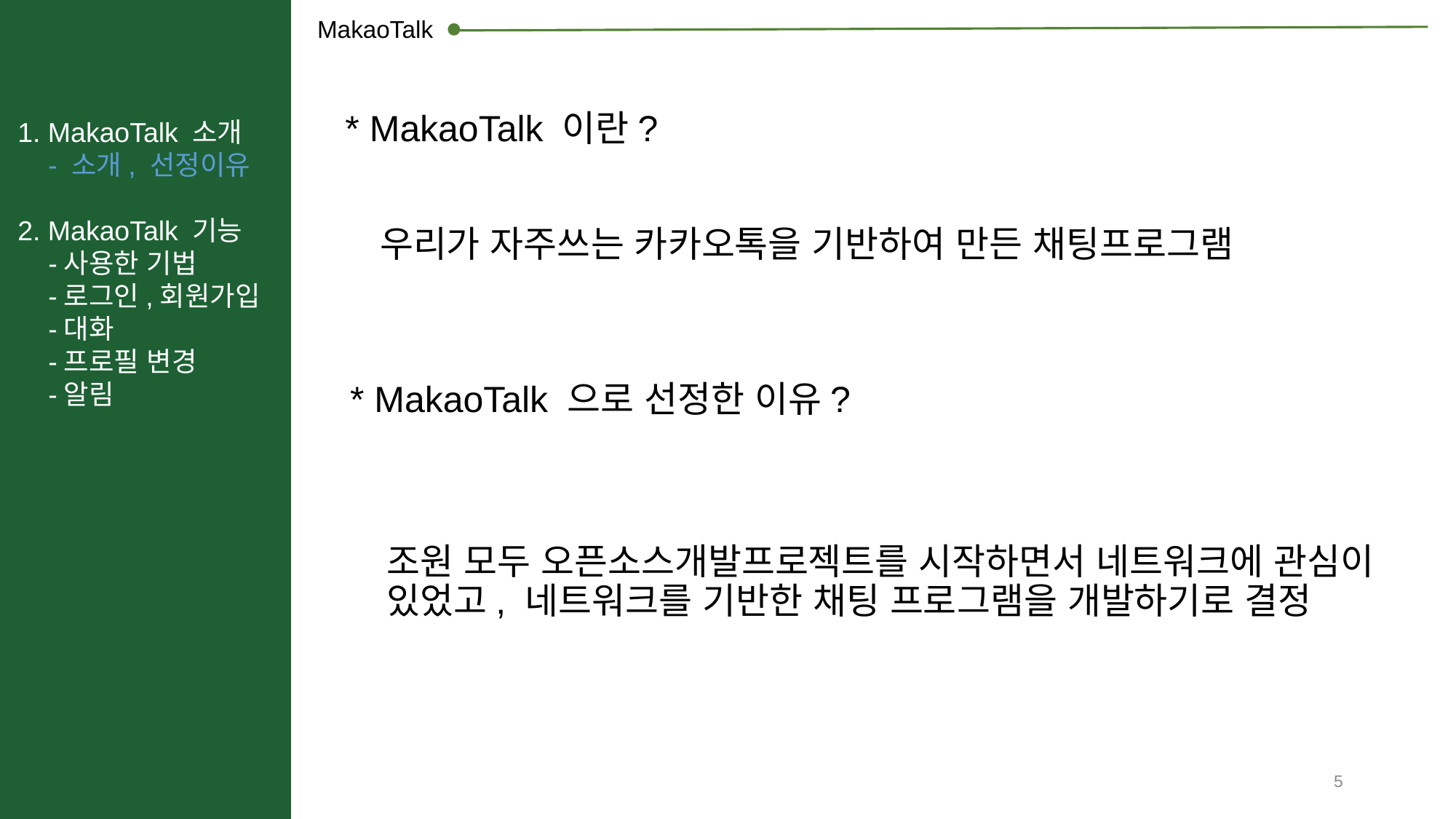

MakaoTalk

* MakaoTalk 이란?
1. MakaoTalk 소개
    - 소개, 선정이유

2. MakaoTalk 기능
    -사용한 기법
    -로그인,회원가입
    -대화
    -프로필 변경
    -알림
우리가 자주쓰는 카카오톡을 기반하여 만든 채팅프로그램
# * MakaoTalk 으로 선정한 이유?
조원 모두 오픈소스개발프로젝트를 시작하면서 네트워크에 관심이 있었고, 네트워크를 기반한 채팅 프로그램을 개발하기로 결정
5